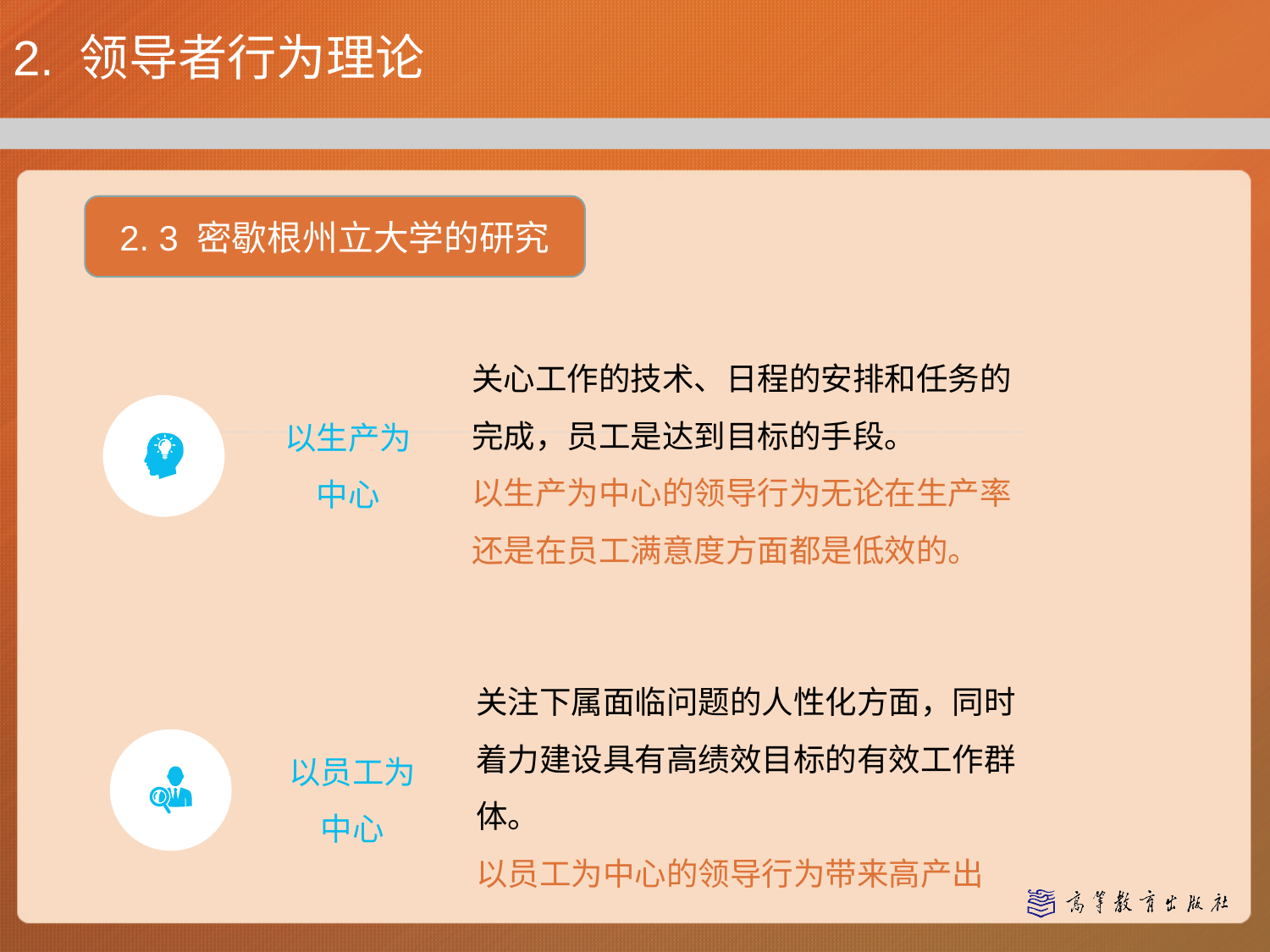

2. 领导者行为理论
2. 3 密歇根州立大学的研究
以生产为中心

关心工作的技术、日程的安排和任务的完成，员工是达到目标的手段。
以生产为中心的领导行为无论在生产率还是在员工满意度方面都是低效的。

关注下属面临问题的人性化方面，同时着力建设具有高绩效目标的有效工作群体。
以员工为中心的领导行为带来高产出

以员工为中心